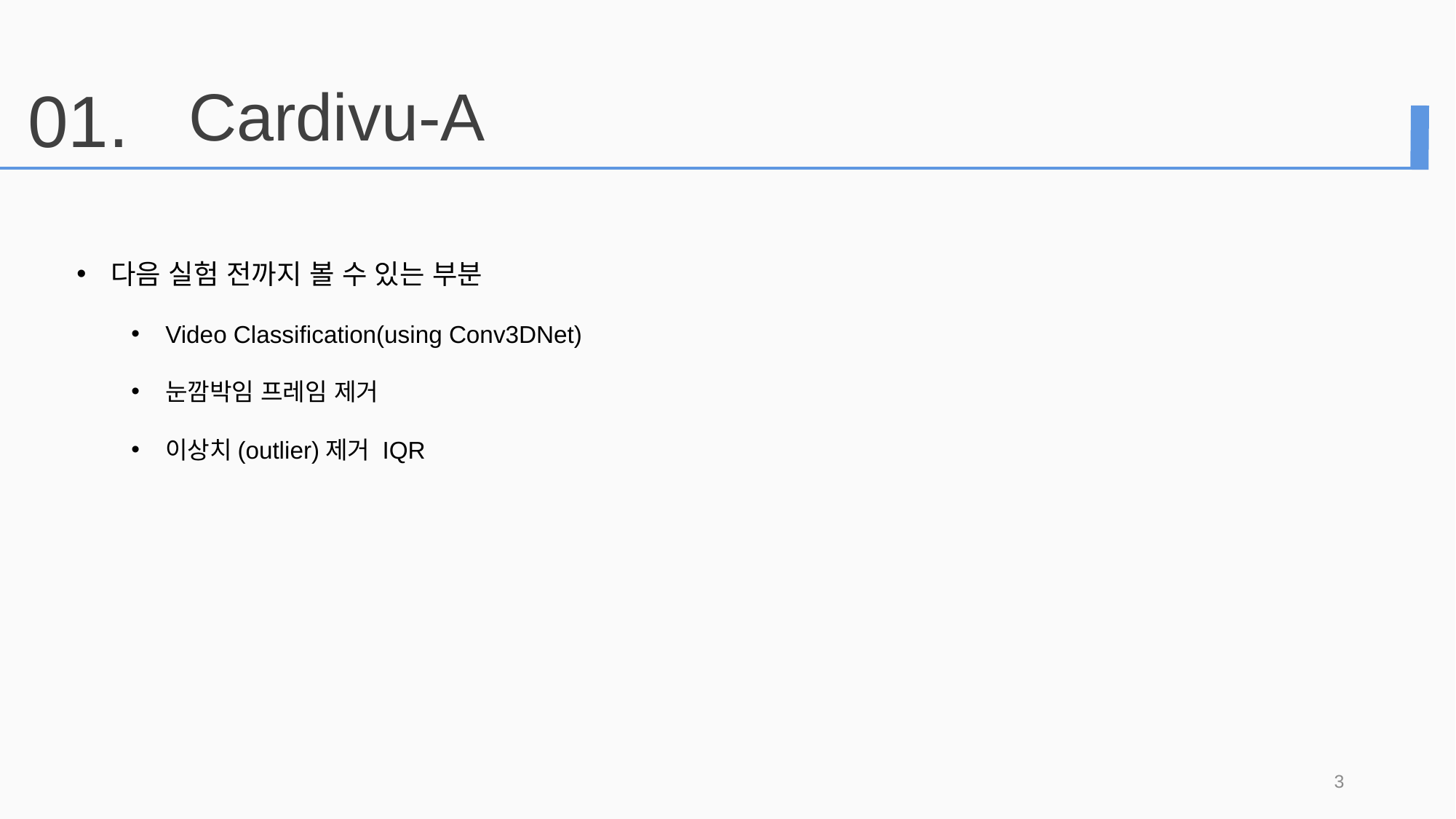

01.
Cardivu-A
다음 실험 전까지 볼 수 있는 부분

Video Classification(using Conv3DNet)

눈깜박임 프레임 제거

이상치(outlier)제거 IQR

3